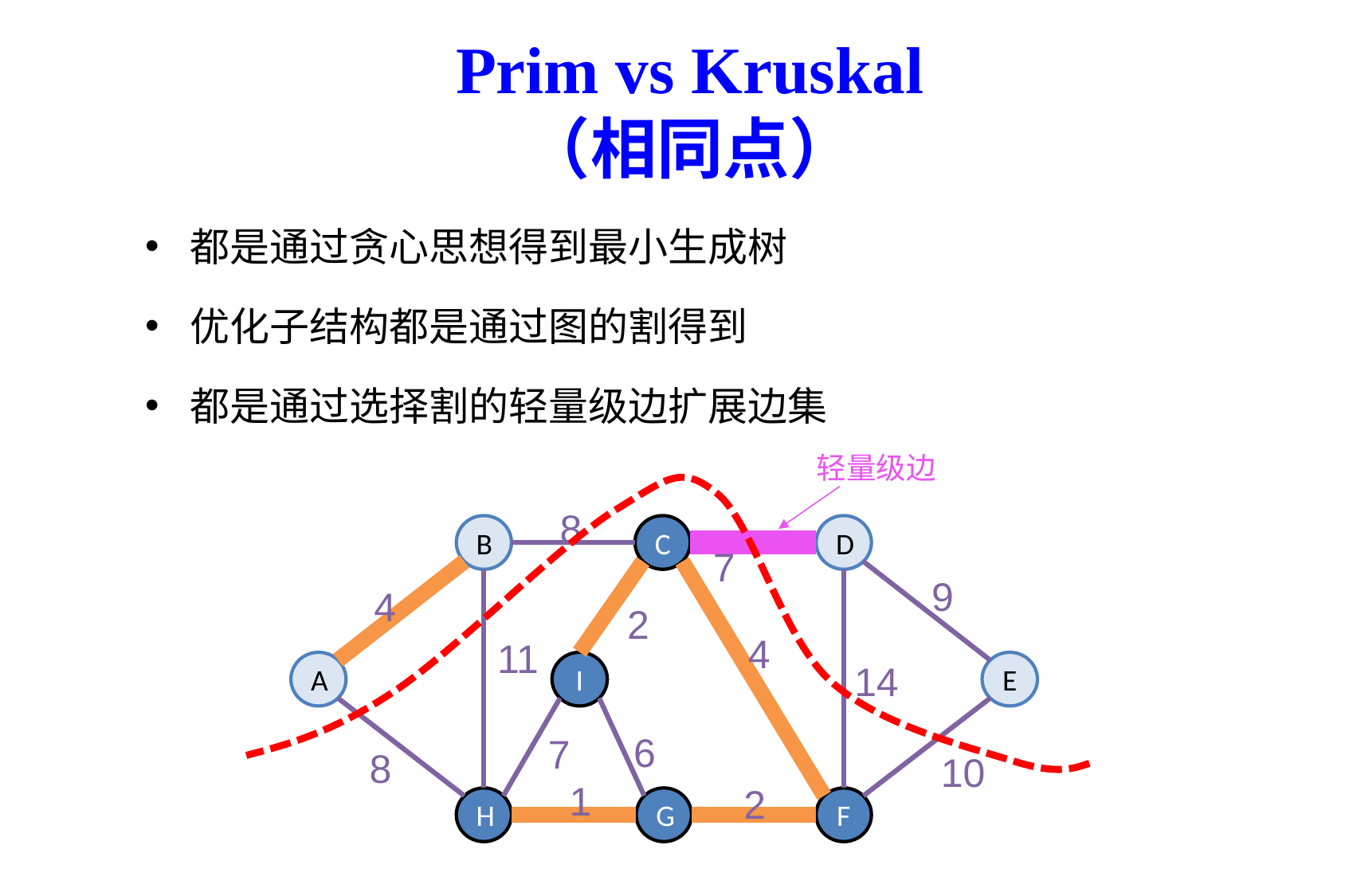

# Prim vs Kruskal （相同点）
都是通过贪心思想得到最小生成树
优化子结构都是通过图的割得到
都是通过选择割的轻量级边扩展边集
轻量级边

8
B
C
D
7
9
4
2
4
11
14
A
I
E
6
7
8
10
1
2
H
G
F